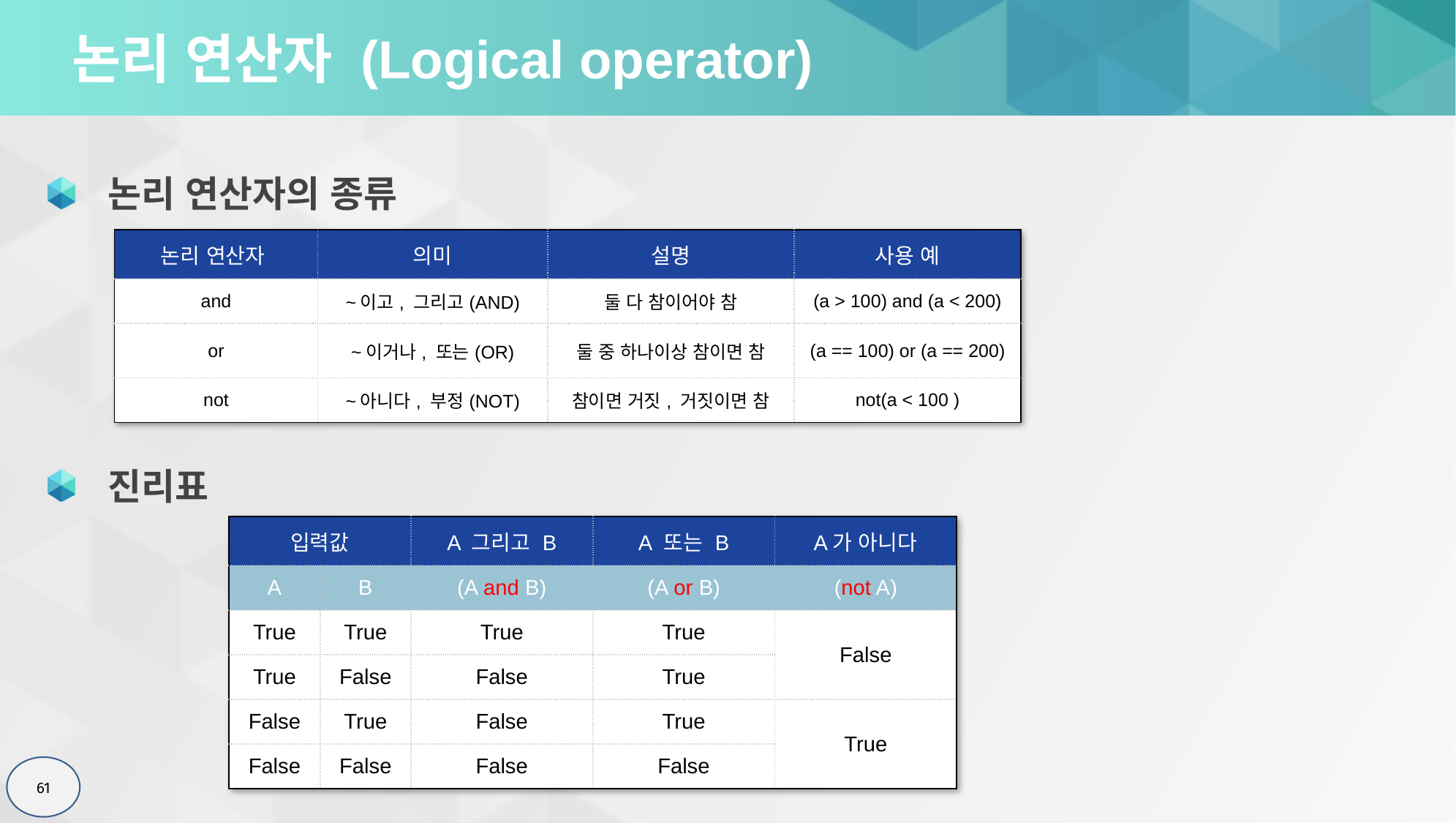

# 논리 연산자 (Logical operator)
 논리 연산자의 종류

 진리표
| 논리 연산자 | 의미 | 설명 | 사용 예 |
| --- | --- | --- | --- |
| and | ~이고, 그리고(AND) | 둘 다 참이어야 참 | (a > 100) and (a < 200) |
| or | ~이거나, 또는(OR) | 둘 중 하나이상 참이면 참 | (a == 100) or (a == 200) |
| not | ~아니다, 부정(NOT) | 참이면 거짓, 거짓이면 참 | not(a < 100 ) |
| 입력값 |  | A 그리고 B | A 또는 B | A가 아니다 |
| --- | --- | --- | --- | --- |
| A | B | (A and B) | (A or B) | (not A) |
| True | True | True | True | False |
| True | False | False | True |  |
| False | True | False | True | True |
| False | False | False | False |  |